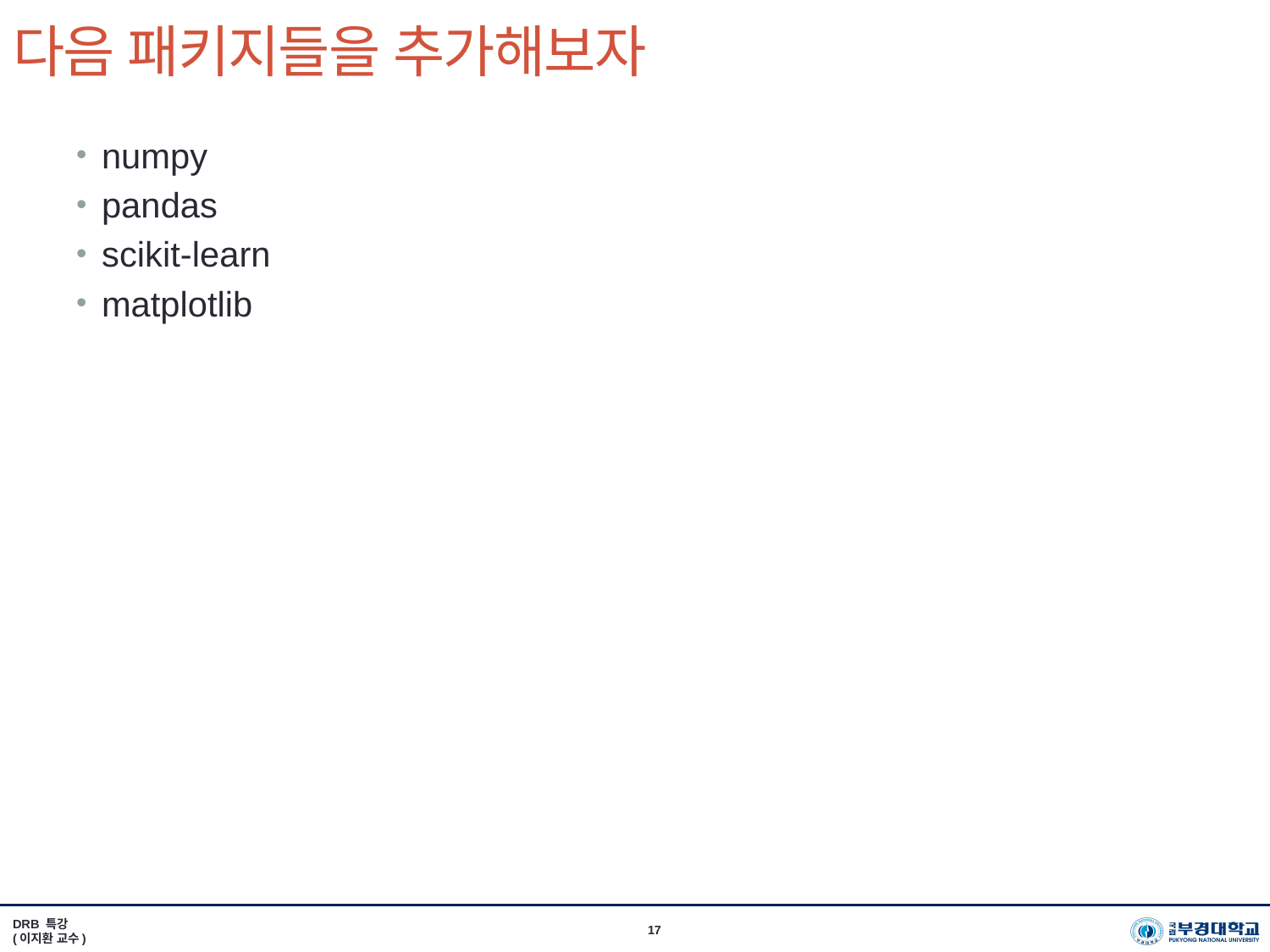

# 다음 패키지들을 추가해보자
numpy
pandas
scikit-learn
matplotlib
DRB 특강
(이지환 교수)